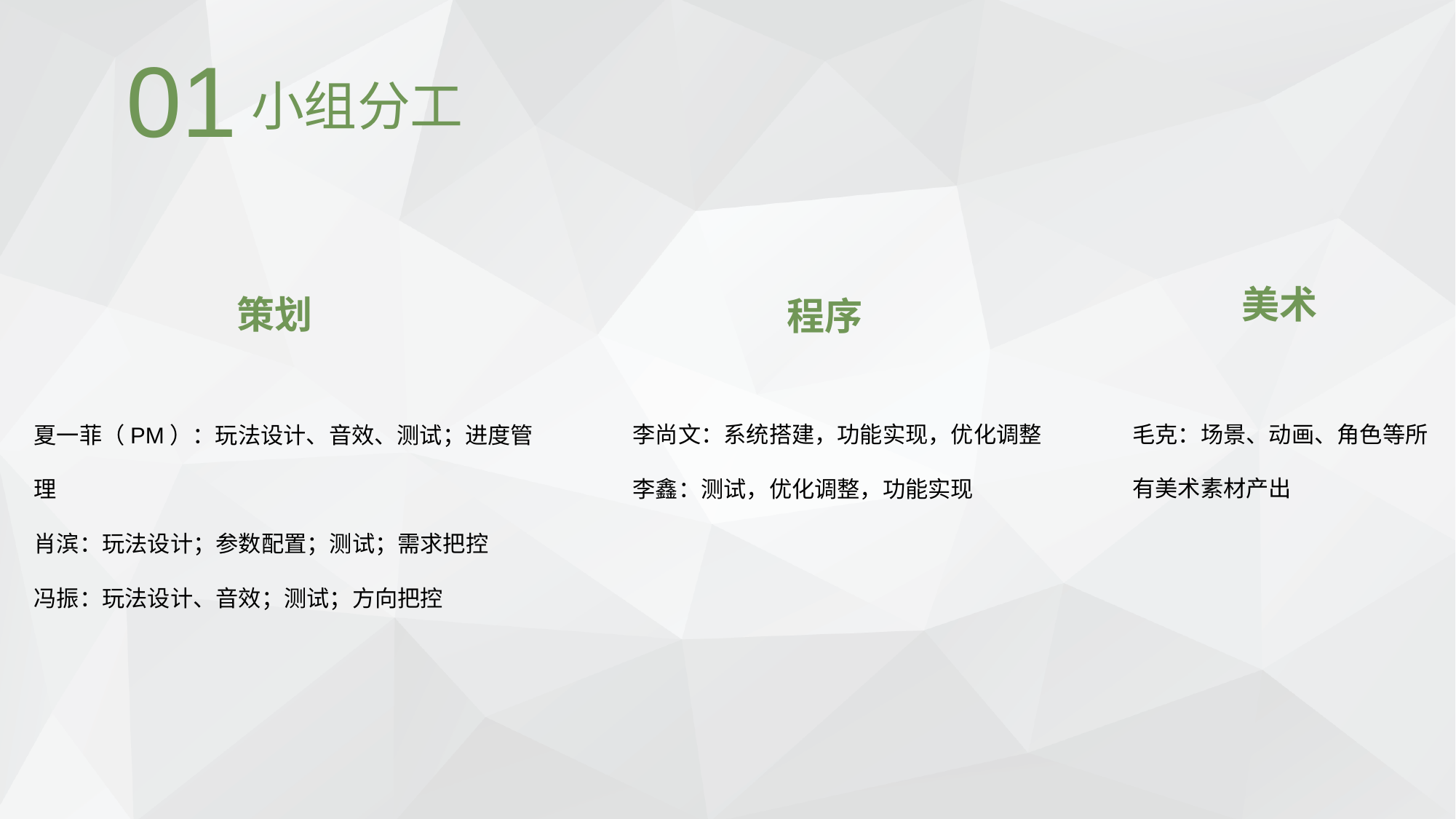

01
小组分工
策划
程序
美术
毛克：场景、动画、角色等所有美术素材产出
李尚文：系统搭建，功能实现，优化调整
李鑫：测试，优化调整，功能实现
夏一菲（PM）：玩法设计、音效、测试；进度管理
肖滨：玩法设计；参数配置；测试；需求把控
冯振：玩法设计、音效；测试；方向把控